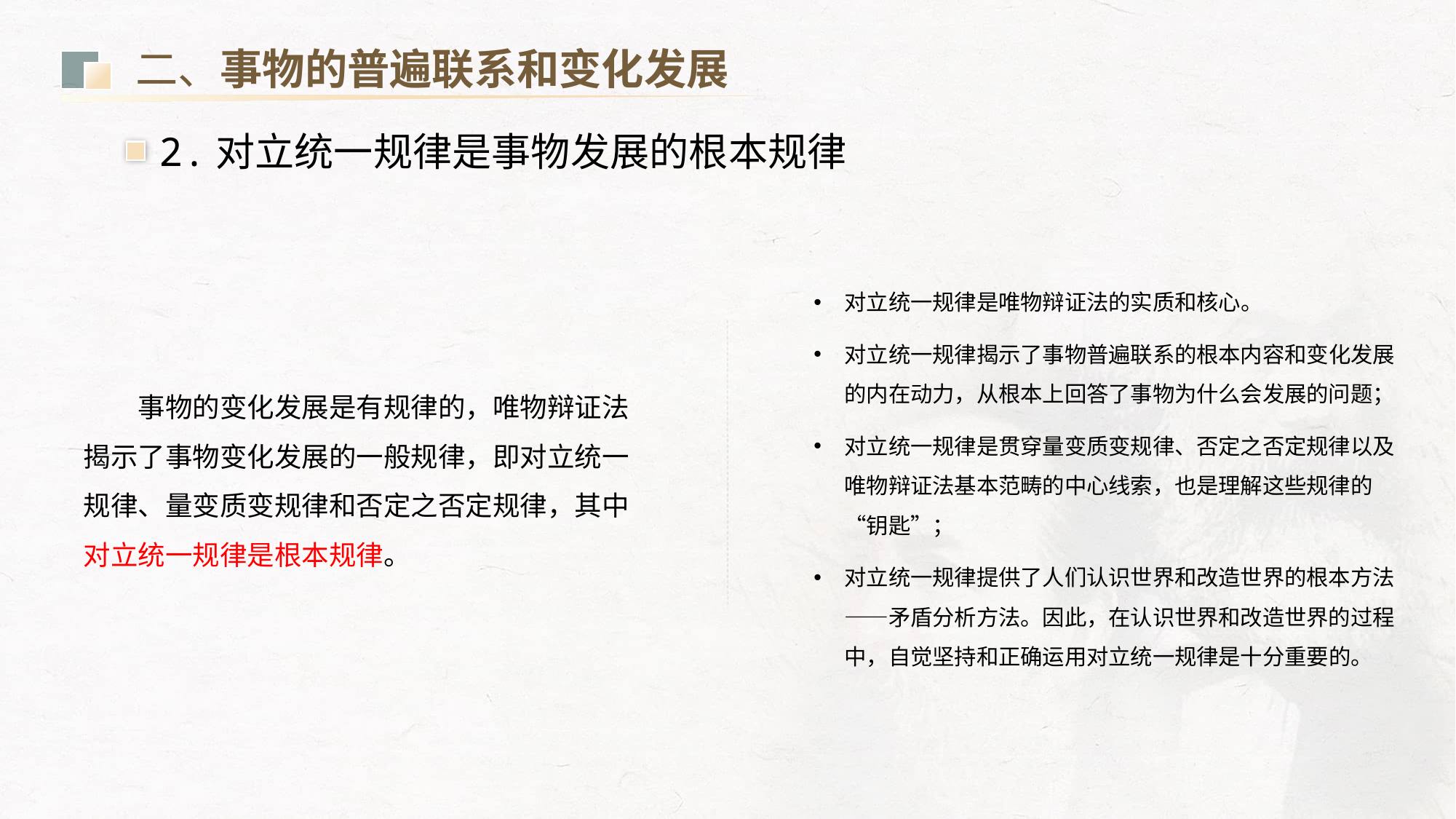

二、事物的普遍联系和变化发展

2.对立统一规律是事物发展的根本规律

对立统一规律是唯物辩证法的实质和核心。
对立统一规律揭示了事物普遍联系的根本内容和变化发展的内在动力，从根本上回答了事物为什么会发展的问题；
对立统一规律是贯穿量变质变规律、否定之否定规律以及唯物辩证法基本范畴的中心线索，也是理解这些规律的“钥匙”；
对立统一规律提供了人们认识世界和改造世界的根本方法——矛盾分析方法。因此，在认识世界和改造世界的过程中，自觉坚持和正确运用对立统一规律是十分重要的。
事物的变化发展是有规律的，唯物辩证法揭示了事物变化发展的一般规律，即对立统一规律、量变质变规律和否定之否定规律，其中对立统一规律是根本规律。